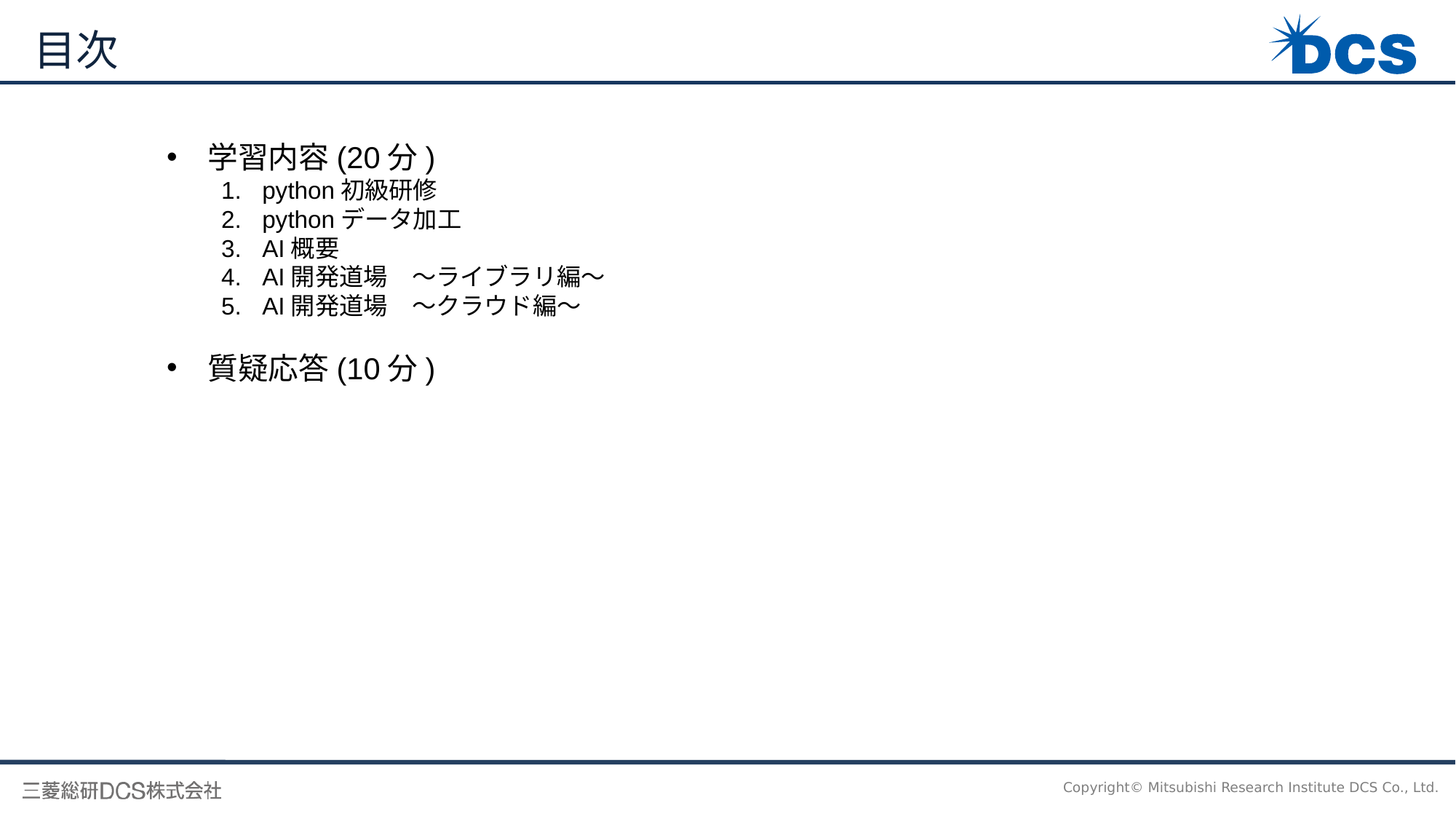

目次

学習内容(20分)
python初級研修
pythonデータ加工
AI概要
AI開発道場　～ライブラリ編～
AI開発道場　～クラウド編～

質疑応答(10分)